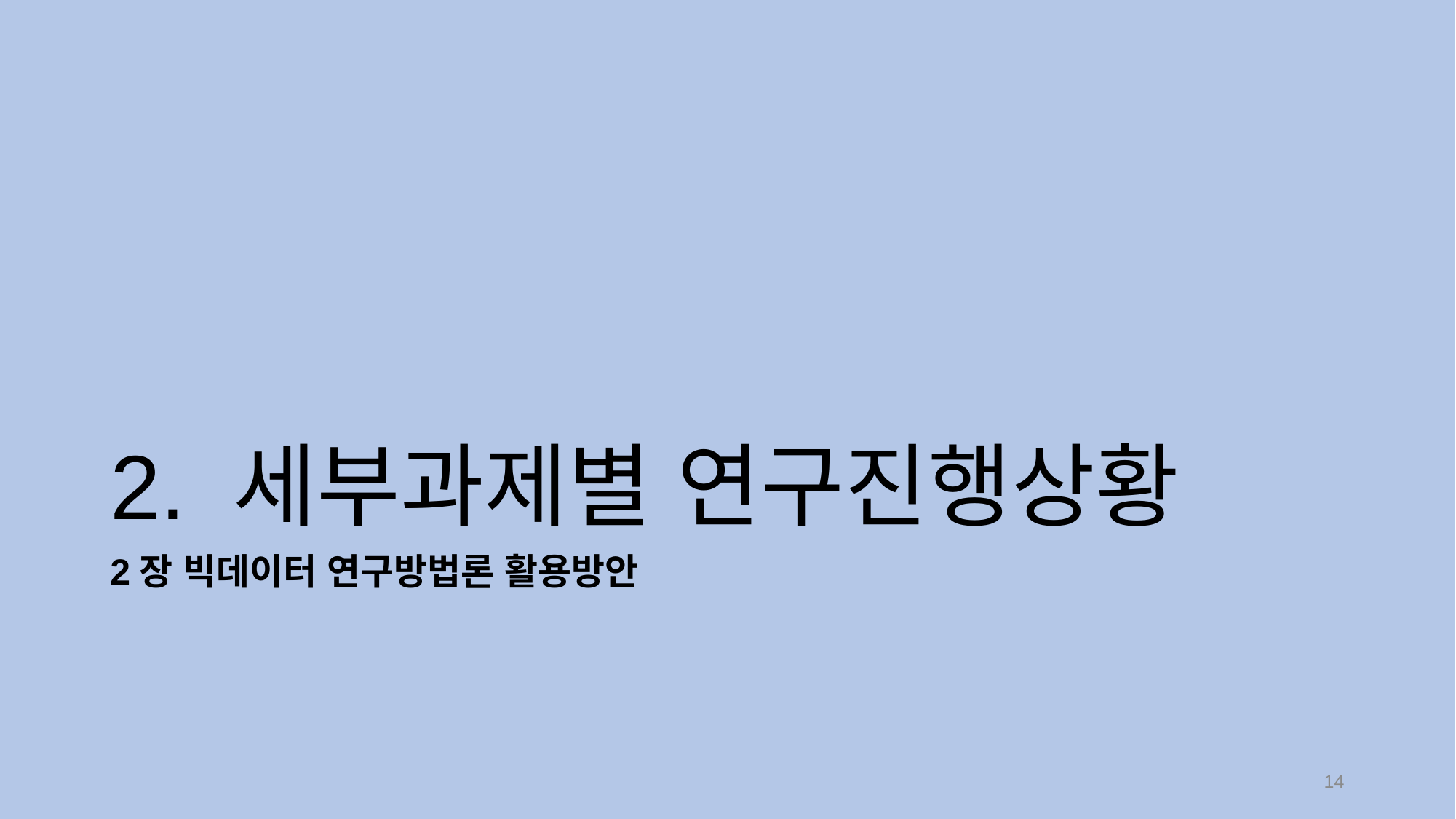

# 2. 세부과제별 연구진행상황
2장 빅데이터 연구방법론 활용방안
14